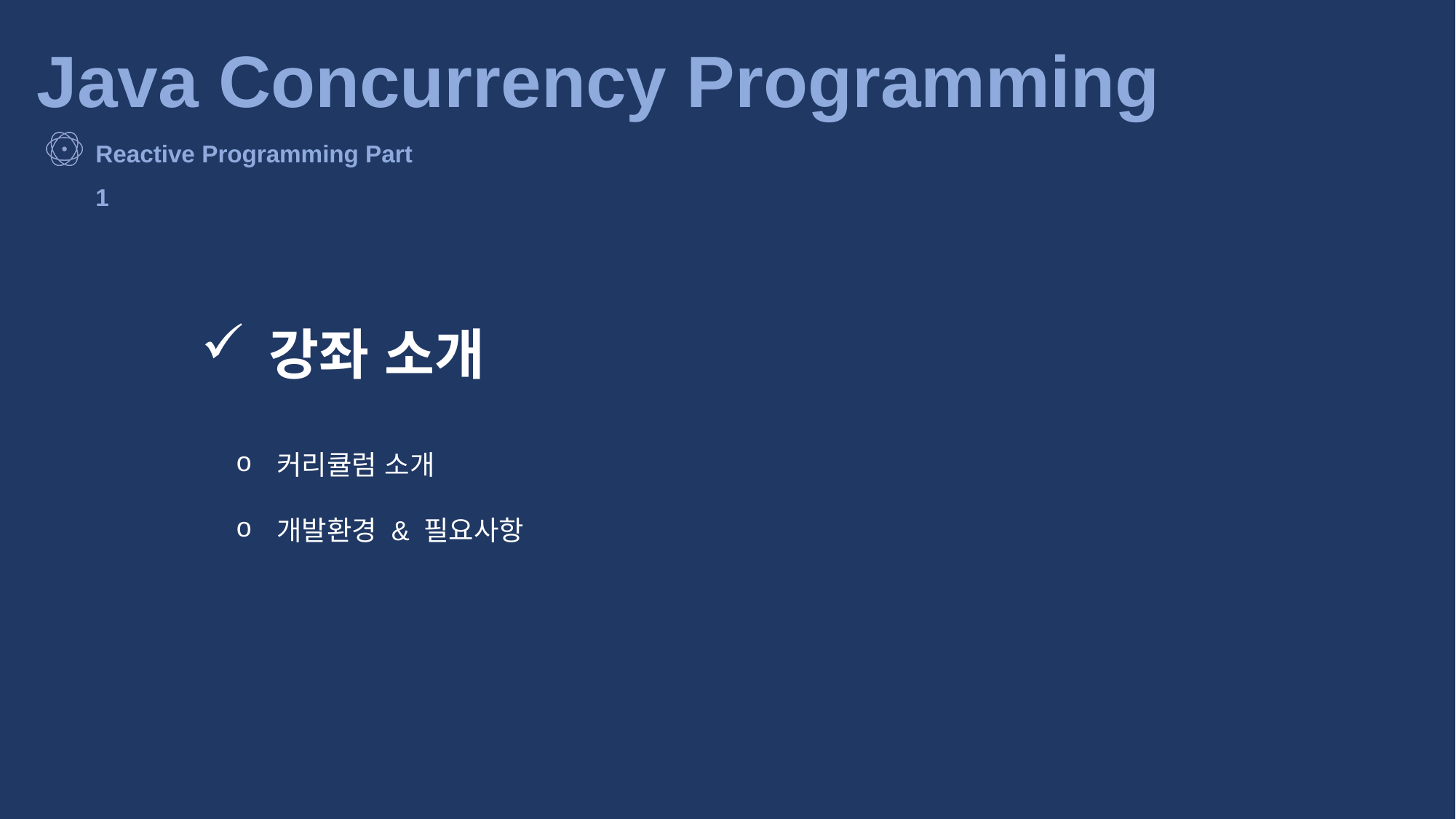

강좌 소개
커리큘럼 소개
개발환경 & 필요사항